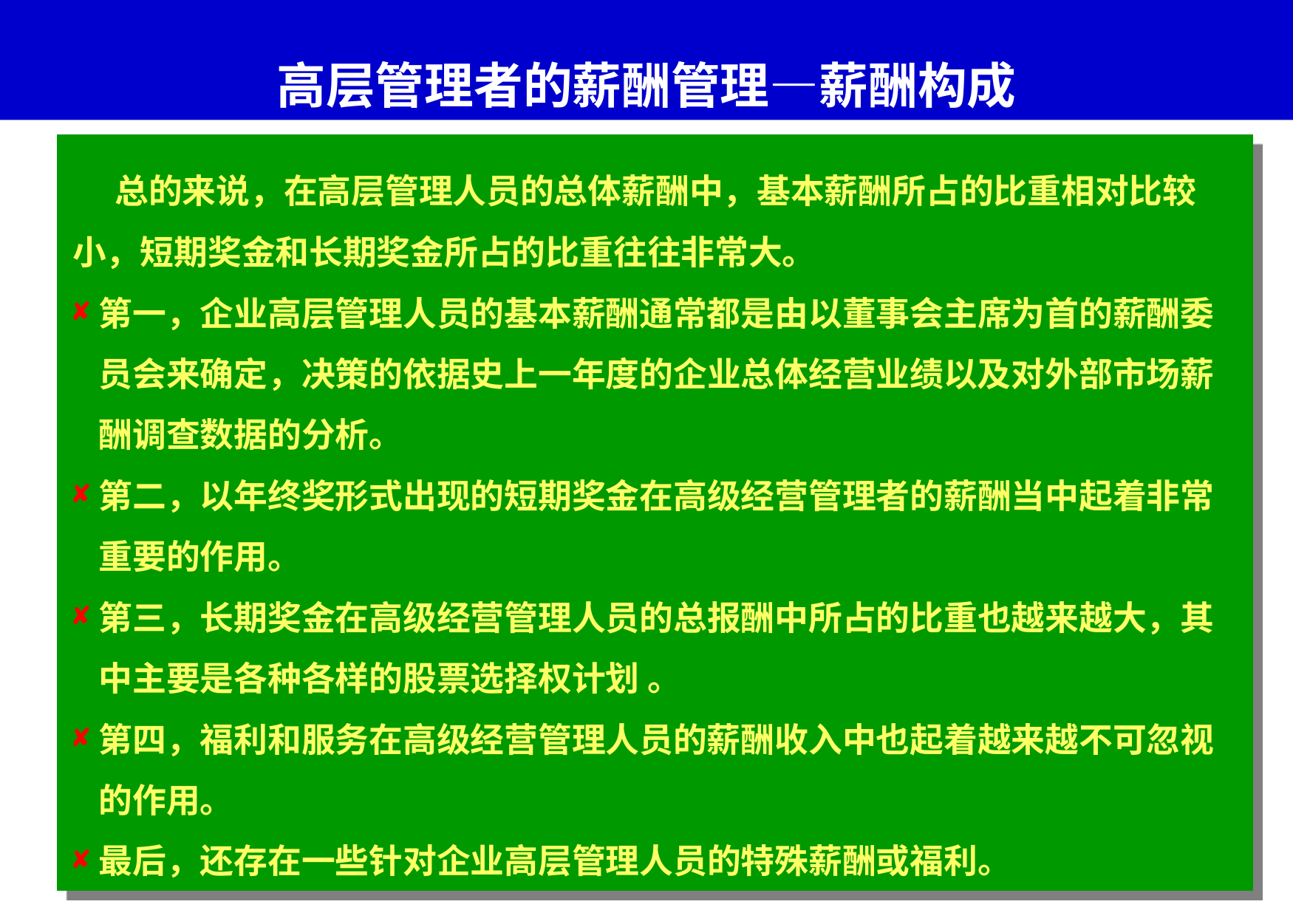

# 高层管理者的薪酬管理—薪酬构成
    总的来说，在高层管理人员的总体薪酬中，基本薪酬所占的比重相对比较小，短期奖金和长期奖金所占的比重往往非常大。
第一，企业高层管理人员的基本薪酬通常都是由以董事会主席为首的薪酬委员会来确定，决策的依据史上一年度的企业总体经营业绩以及对外部市场薪酬调查数据的分析。
第二，以年终奖形式出现的短期奖金在高级经营管理者的薪酬当中起着非常重要的作用。
第三，长期奖金在高级经营管理人员的总报酬中所占的比重也越来越大，其中主要是各种各样的股票选择权计划 。
第四，福利和服务在高级经营管理人员的薪酬收入中也起着越来越不可忽视的作用。
最后，还存在一些针对企业高层管理人员的特殊薪酬或福利。